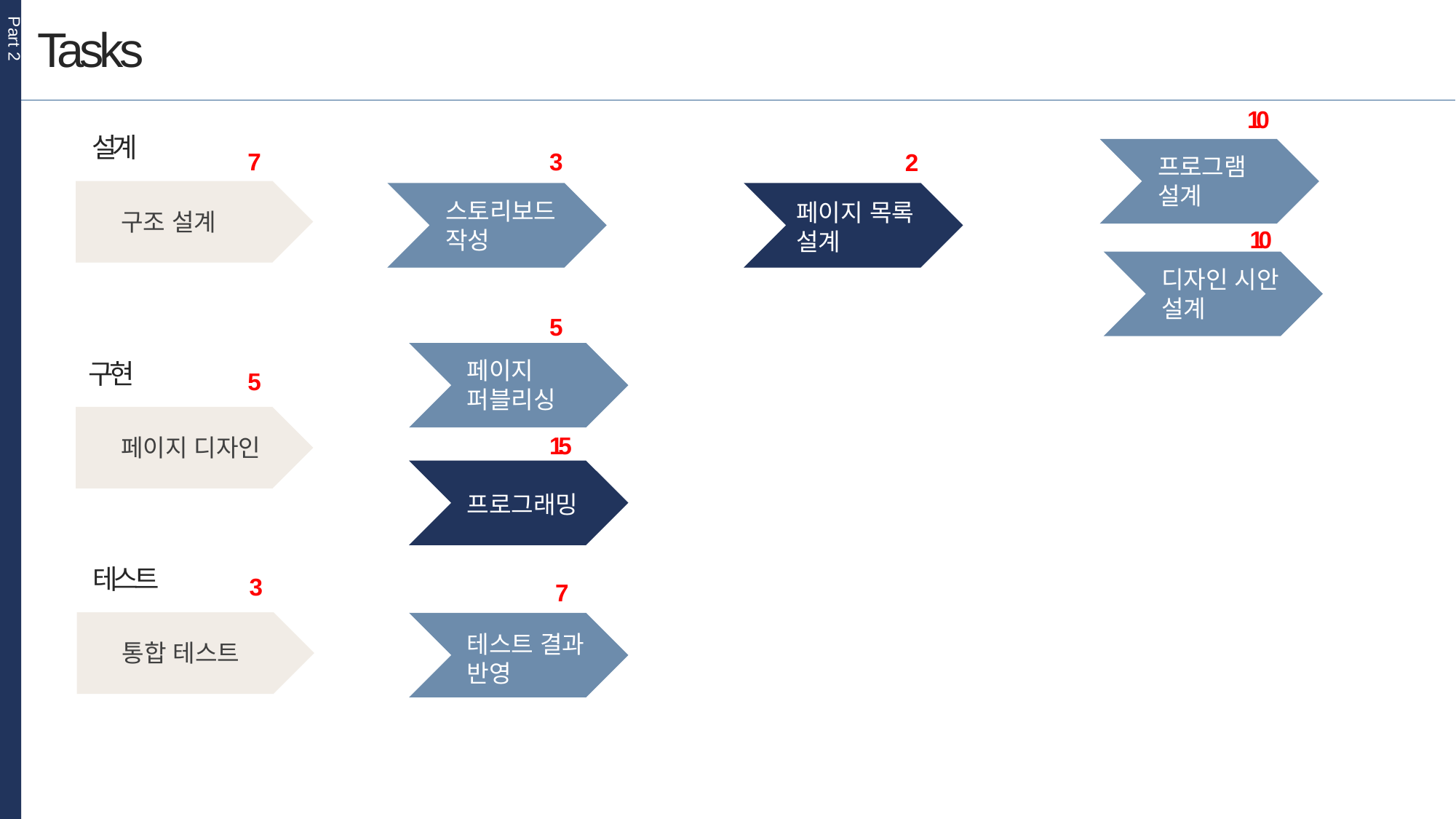

Part 2
Tasks
10
설계

7
3
2
프로그램
설계

스토리보드
작성
페이지 목록
설계
구조 설계
10

디자인 시안
설계
5

페이지
퍼블리싱
구현
5

15
페이지 디자인

프로그래밍
테스트
3
7

테스트 결과
반영
통합 테스트